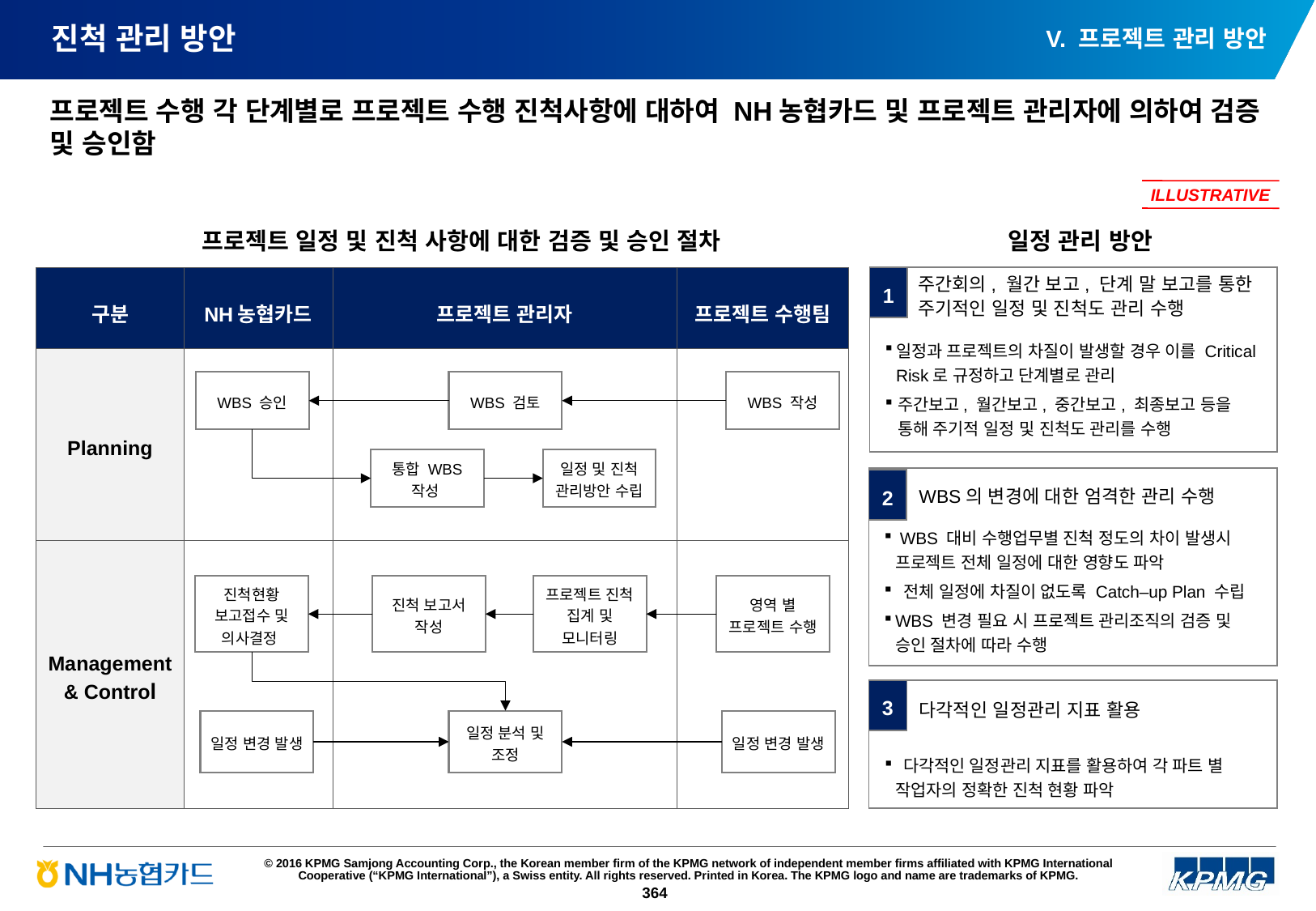

V. 프로젝트 관리 방안
# 진척 관리 방안
프로젝트 수행 각 단계별로 프로젝트 수행 진척사항에 대하여 NH농협카드 및 프로젝트 관리자에 의하여 검증 및 승인함
ILLUSTRATIVE
프로젝트 일정 및 진척 사항에 대한 검증 및 승인 절차
일정 관리 방안
주간회의, 월간 보고, 단계 말 보고를 통한
주기적인 일정 및 진척도 관리 수행

1
| 구분 | NH농협카드 | 프로젝트 관리자 | 프로젝트 수행팀 |
| --- | --- | --- | --- |
| Planning |  |  |  |
| Management & Control |  |  |  |
일정과 프로젝트의 차질이 발생할 경우 이를 Critical Risk로 규정하고 단계별로 관리
주간보고, 월간보고, 중간보고, 최종보고 등을 통해 주기적 일정 및 진척도 관리를 수행
WBS 승인
WBS 검토
WBS 작성
통합 WBS 작성
일정 및 진척 관리방안 수립

2
WBS의 변경에 대한 엄격한 관리 수행
 WBS 대비 수행업무별 진척 정도의 차이 발생시 프로젝트 전체 일정에 대한 영향도 파악
 전체 일정에 차질이 없도록 Catch–up Plan 수립
WBS 변경 필요 시 프로젝트 관리조직의 검증 및 승인 절차에 따라 수행
진척현황 보고접수 및 의사결정
진척 보고서 작성
프로젝트 진척 집계 및 모니터링
영역 별 프로젝트 수행
3

다각적인 일정관리 지표 활용
일정 변경 발생
일정 분석 및 조정
일정 변경 발생
 다각적인 일정관리 지표를 활용하여 각 파트 별 작업자의 정확한 진척 현황 파악